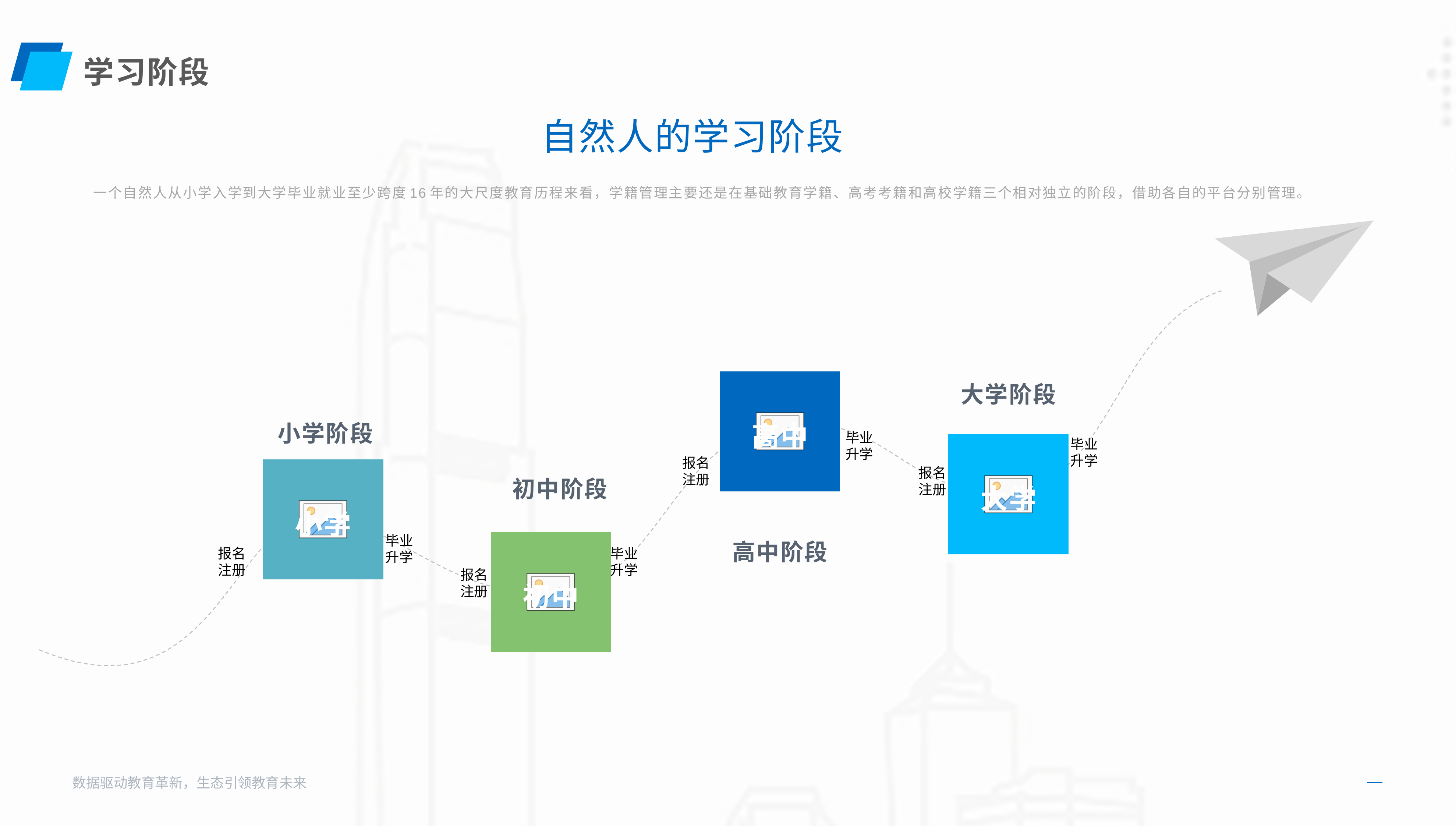

学习阶段
自然人的学习阶段
一个自然人从小学入学到大学毕业就业至少跨度16年的大尺度教育历程来看，学籍管理主要还是在基础教育学籍、高考考籍和高校学籍三个相对独立的阶段，借助各自的平台分别管理。
大学阶段

小学阶段
高中
毕业
升学
毕业
升学

报名注册
初中阶段

报名注册
大学
小学
高中阶段
毕业
升学

报名注册
毕业
升学
报名注册
初中